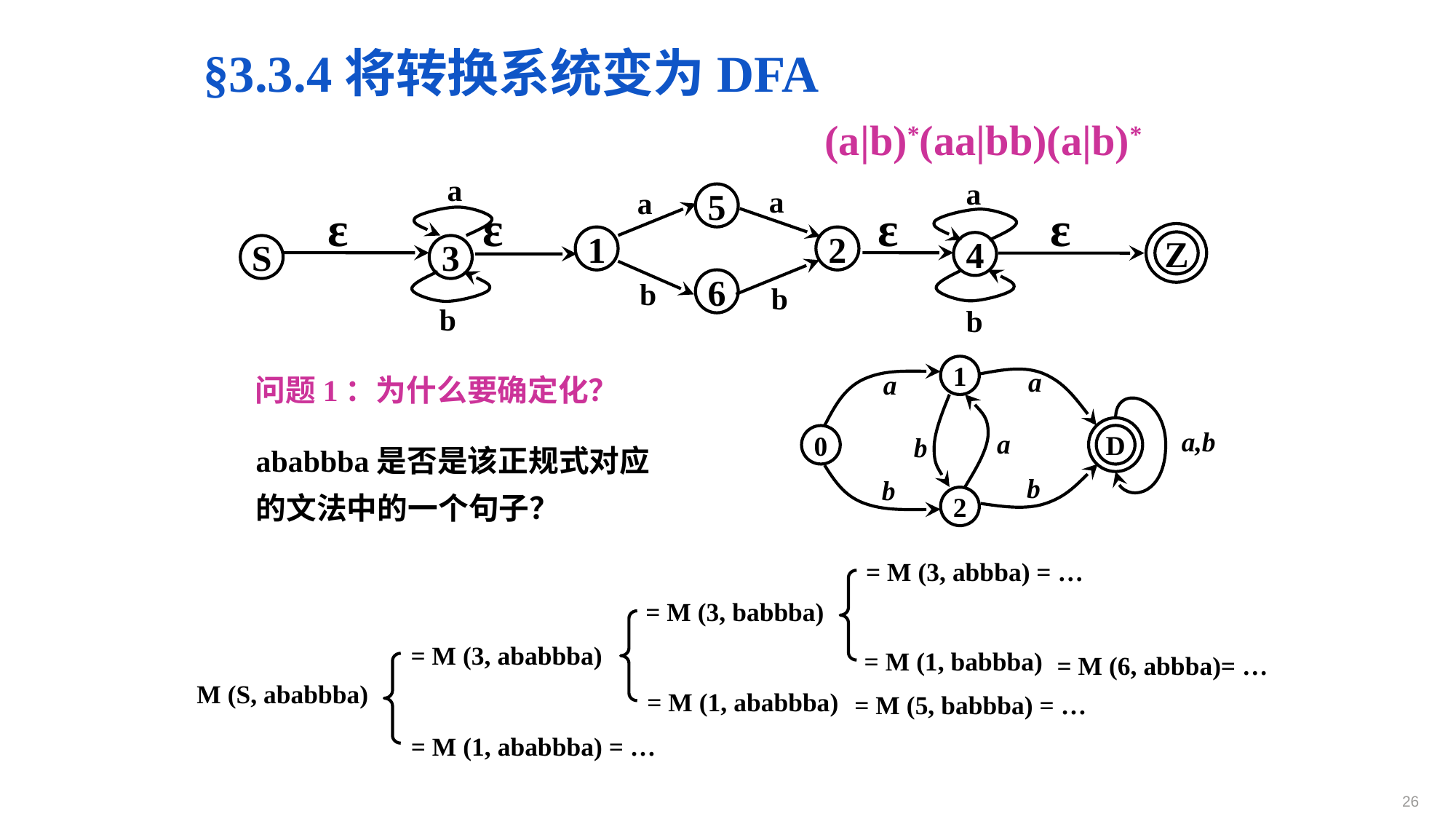

§3.3.4将转换系统变为DFA
(a|b)*(aa|bb)(a|b)*
a
a
a
a
5
ε
ε
ε
ε

Z
1
2
4
S
3

b
6

b
b
b
1
a
a

a,b
a
b
D
0

b
b
2
问题1：为什么要确定化？
ababbba是否是该正规式对应的文法中的一个句子？
= M (3, abbba) = …

= M (3, babbba)

= M (3, ababbba)
= M (1, babbba)
= M (6, abbba)= …

M (S, ababbba)
= M (1, ababbba)
= M (5, babbba) = …
= M (1, ababbba) = …
26